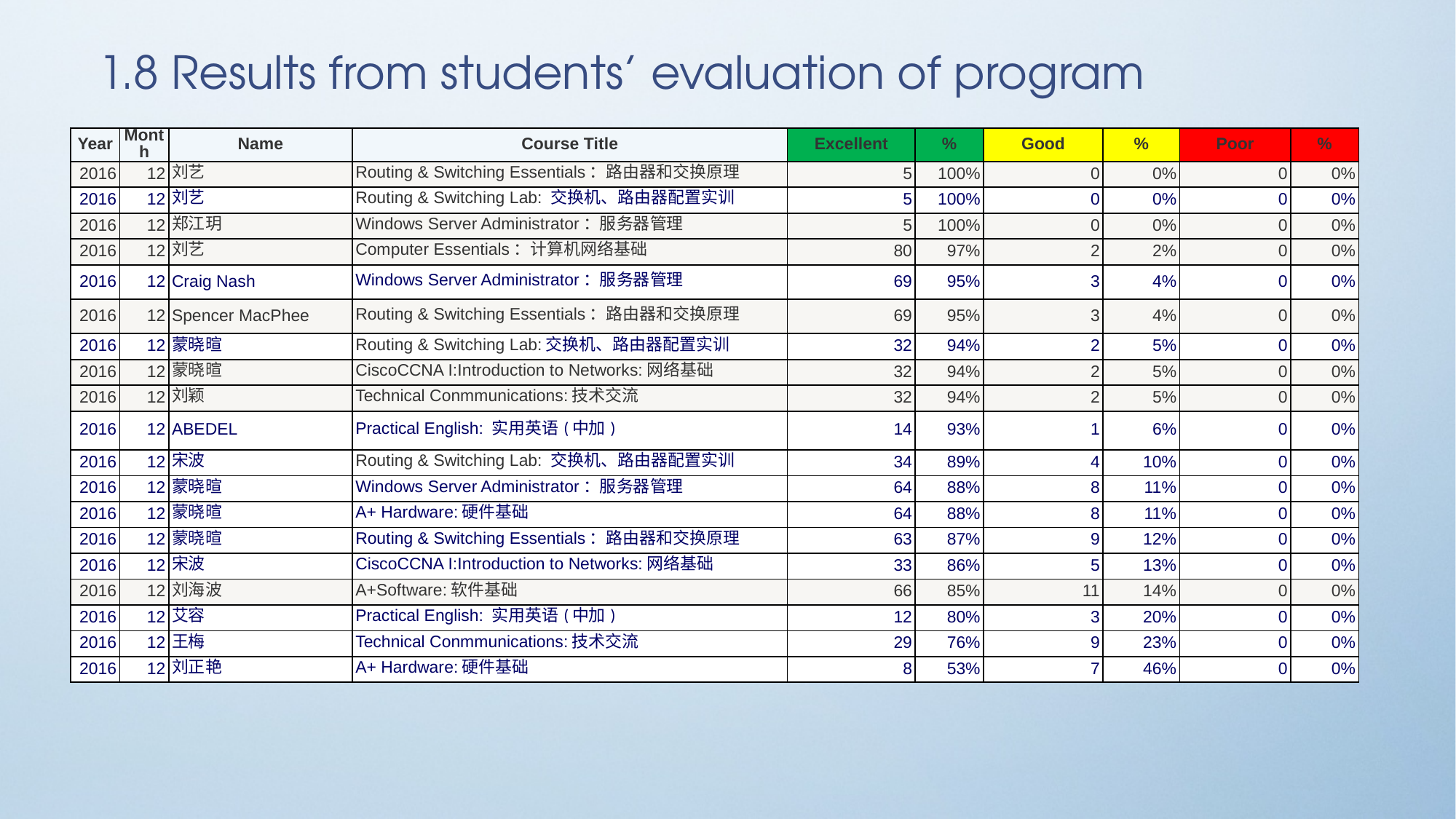

1.8 Results from students’ evaluation of program
| Year | Month | Name | Course Title | Excellent | % | Good | % | Poor | % |
| --- | --- | --- | --- | --- | --- | --- | --- | --- | --- |
| 2016 | 12 | 刘艺 | Routing & Switching Essentials：路由器和交换原理 | 5 | 100% | 0 | 0% | 0 | 0% |
| 2016 | 12 | 刘艺 | Routing & Switching Lab: 交换机、路由器配置实训 | 5 | 100% | 0 | 0% | 0 | 0% |
| 2016 | 12 | 郑江玥 | Windows Server Administrator：服务器管理 | 5 | 100% | 0 | 0% | 0 | 0% |
| 2016 | 12 | 刘艺 | Computer Essentials：计算机网络基础 | 80 | 97% | 2 | 2% | 0 | 0% |
| 2016 | 12 | Craig Nash | Windows Server Administrator：服务器管理 | 69 | 95% | 3 | 4% | 0 | 0% |
| 2016 | 12 | Spencer MacPhee | Routing & Switching Essentials：路由器和交换原理 | 69 | 95% | 3 | 4% | 0 | 0% |
| 2016 | 12 | 蒙晓暄 | Routing & Switching Lab:交换机、路由器配置实训 | 32 | 94% | 2 | 5% | 0 | 0% |
| 2016 | 12 | 蒙晓暄 | CiscoCCNA I:Introduction to Networks:网络基础 | 32 | 94% | 2 | 5% | 0 | 0% |
| 2016 | 12 | 刘颖 | Technical Conmmunications:技术交流 | 32 | 94% | 2 | 5% | 0 | 0% |
| 2016 | 12 | ABEDEL | Practical English: 实用英语(中加) | 14 | 93% | 1 | 6% | 0 | 0% |
| 2016 | 12 | 宋波 | Routing & Switching Lab: 交换机、路由器配置实训 | 34 | 89% | 4 | 10% | 0 | 0% |
| 2016 | 12 | 蒙晓暄 | Windows Server Administrator：服务器管理 | 64 | 88% | 8 | 11% | 0 | 0% |
| 2016 | 12 | 蒙晓暄 | A+ Hardware:硬件基础 | 64 | 88% | 8 | 11% | 0 | 0% |
| 2016 | 12 | 蒙晓暄 | Routing & Switching Essentials：路由器和交换原理 | 63 | 87% | 9 | 12% | 0 | 0% |
| 2016 | 12 | 宋波 | CiscoCCNA I:Introduction to Networks:网络基础 | 33 | 86% | 5 | 13% | 0 | 0% |
| 2016 | 12 | 刘海波 | A+Software:软件基础 | 66 | 85% | 11 | 14% | 0 | 0% |
| 2016 | 12 | 艾容 | Practical English: 实用英语(中加) | 12 | 80% | 3 | 20% | 0 | 0% |
| 2016 | 12 | 王梅 | Technical Conmmunications:技术交流 | 29 | 76% | 9 | 23% | 0 | 0% |
| 2016 | 12 | 刘正艳 | A+ Hardware:硬件基础 | 8 | 53% | 7 | 46% | 0 | 0% |